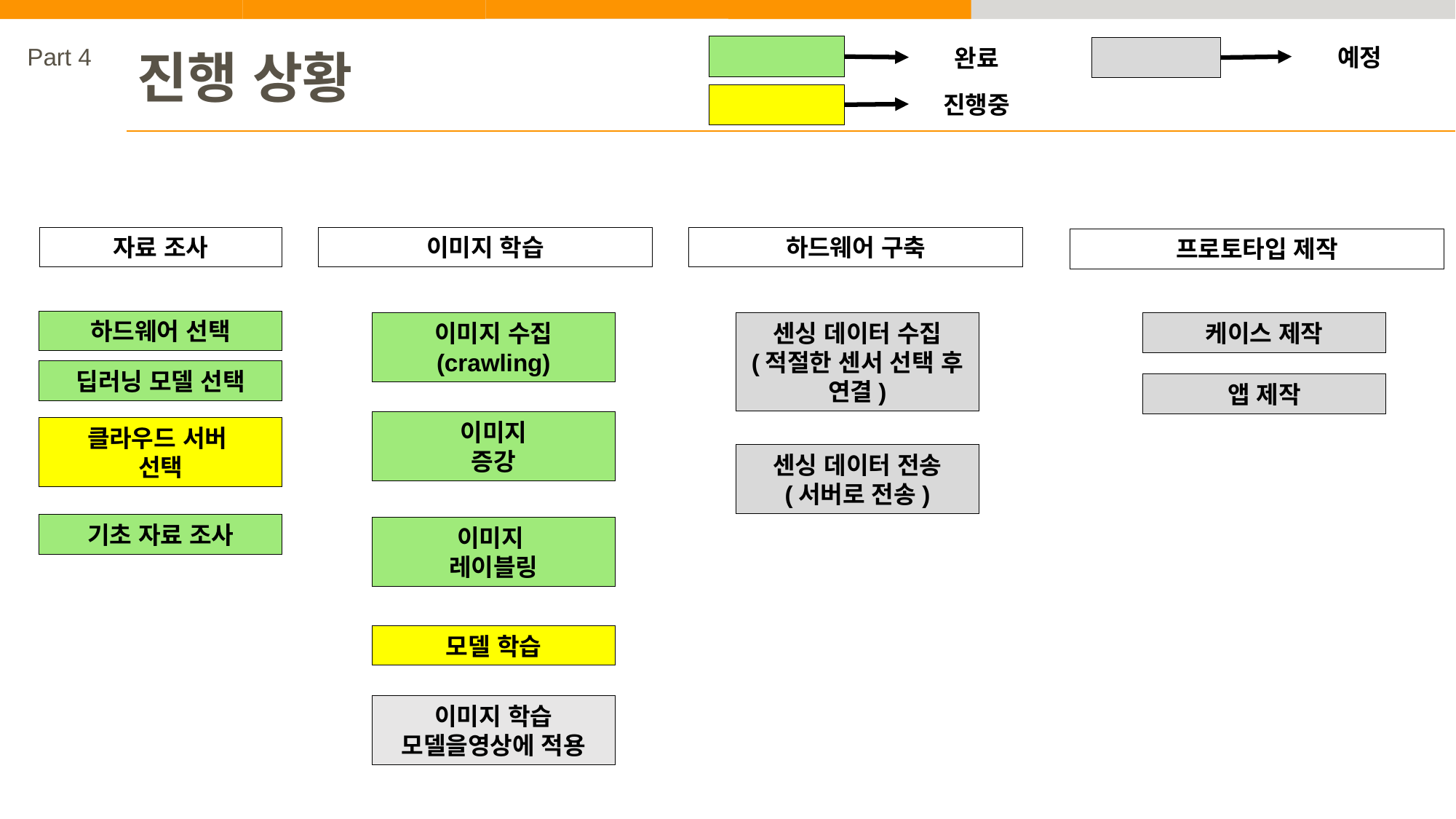

Part 4

예정
완료

진행 상황
진행중

자료 조사
이미지 학습
하드웨어 구축
프로토타입 제작
하드웨어 선택
이미지 수집 (crawling)
센싱 데이터 수집
(적절한 센서 선택 후 연결)
케이스 제작
딥러닝 모델 선택
앱 제작
이미지
증강
클라우드 서버
선택
센싱 데이터 전송
(서버로 전송)
기초 자료 조사
이미지
레이블링
모델 학습
이미지 학습 모델을영상에 적용